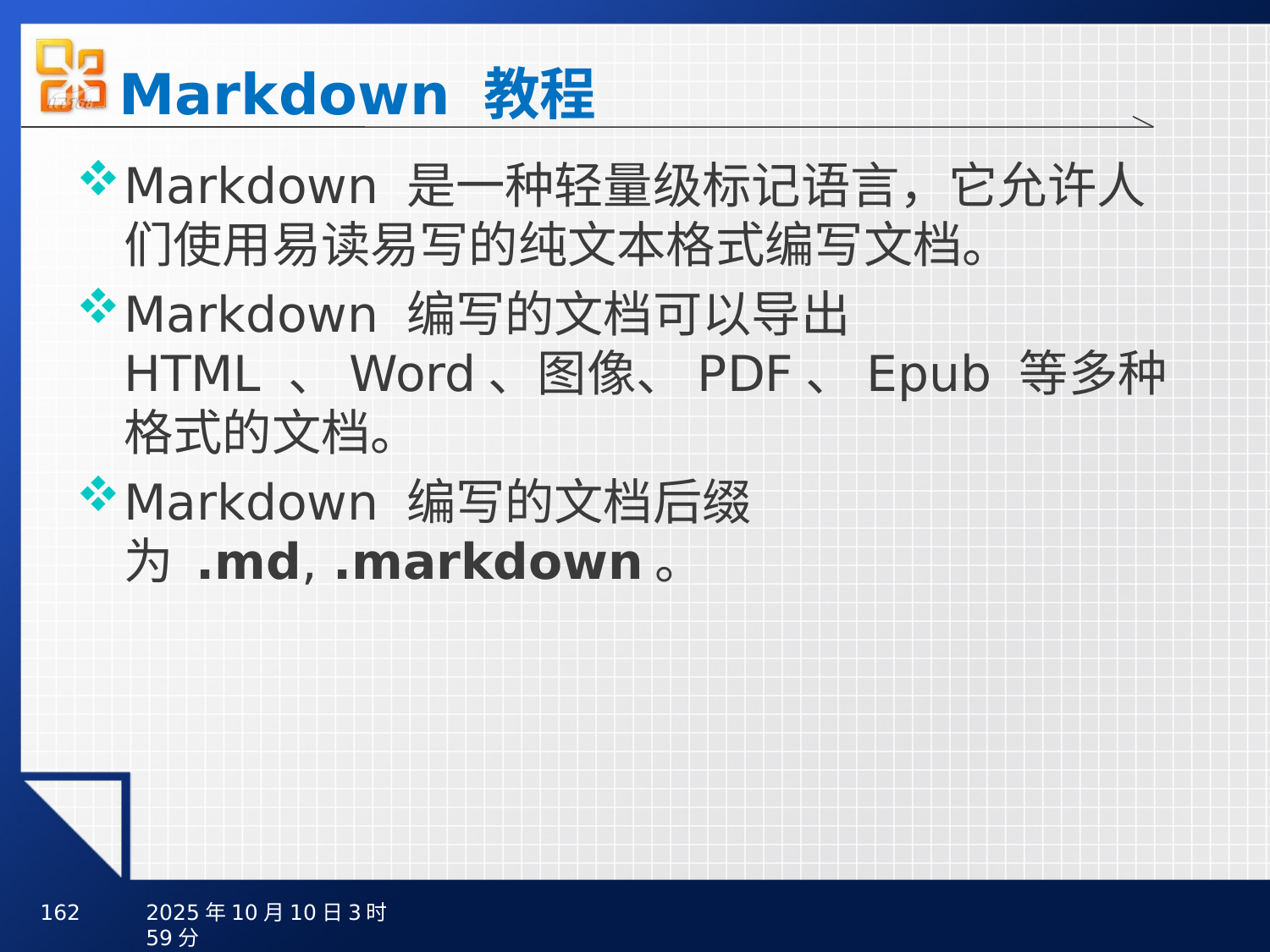

# Markdown 教程
Markdown 是一种轻量级标记语言，它允许人们使用易读易写的纯文本格式编写文档。
Markdown 编写的文档可以导出 HTML 、Word、图像、PDF、Epub 等多种格式的文档。
Markdown 编写的文档后缀为 .md, .markdown。

162
2025年10月10日3时59分